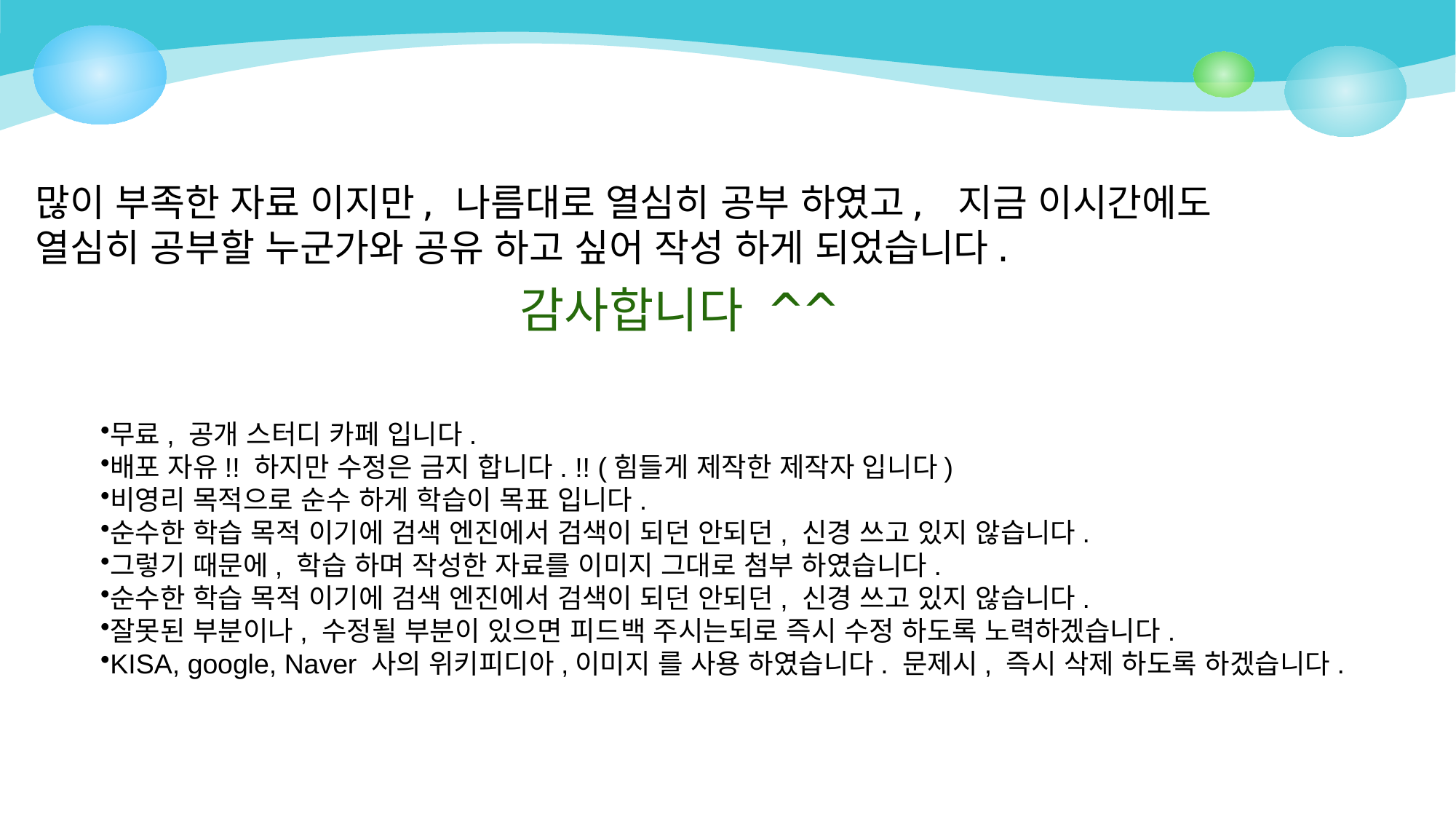

많이 부족한 자료 이지만, 나름대로 열심히 공부 하였고,  지금 이시간에도 열심히 공부할 누군가와 공유 하고 싶어 작성 하게 되었습니다.
감사합니다 ^^

무료, 공개 스터디 카페 입니다.
배포 자유!! 하지만 수정은 금지 합니다. !! (힘들게 제작한 제작자 입니다)
비영리 목적으로 순수 하게 학습이 목표 입니다.
순수한 학습 목적 이기에 검색 엔진에서 검색이 되던 안되던, 신경 쓰고 있지 않습니다.
그렇기 때문에, 학습 하며 작성한 자료를 이미지 그대로 첨부 하였습니다.
순수한 학습 목적 이기에 검색 엔진에서 검색이 되던 안되던, 신경 쓰고 있지 않습니다.
잘못된 부분이나, 수정될 부분이 있으면 피드백 주시는되로 즉시 수정 하도록 노력하겠습니다.
KISA, google, Naver 사의 위키피디아,이미지 를 사용 하였습니다. 문제시, 즉시 삭제 하도록 하겠습니다.